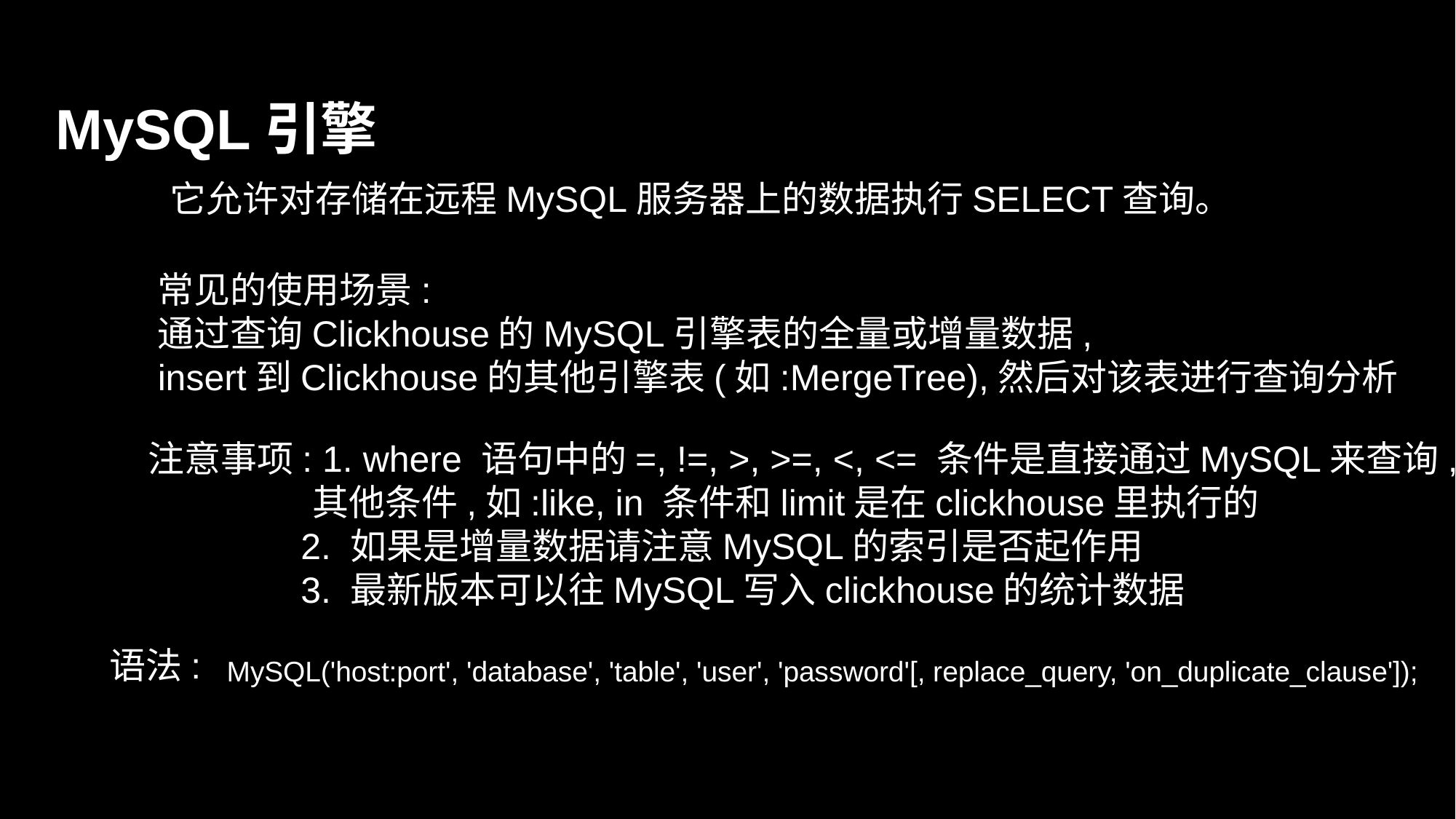

MySQL引擎
它允许对存储在远程MySQL服务器上的数据执行SELECT查询。
常见的使用场景:
通过查询Clickhouse的MySQL引擎表的全量或增量数据,
insert到Clickhouse的其他引擎表(如:MergeTree),然后对该表进行查询分析
注意事项: 1. where 语句中的=, !=, >, >=, <, <= 条件是直接通过MySQL来查询,
                   其他条件,如:like, in 条件和limit是在clickhouse里执行的
               2. 如果是增量数据请注意MySQL的索引是否起作用
               3. 最新版本可以往MySQL写入clickhouse的统计数据
语法:
MySQL('host:port', 'database', 'table', 'user', 'password'[, replace_query, 'on_duplicate_clause']);